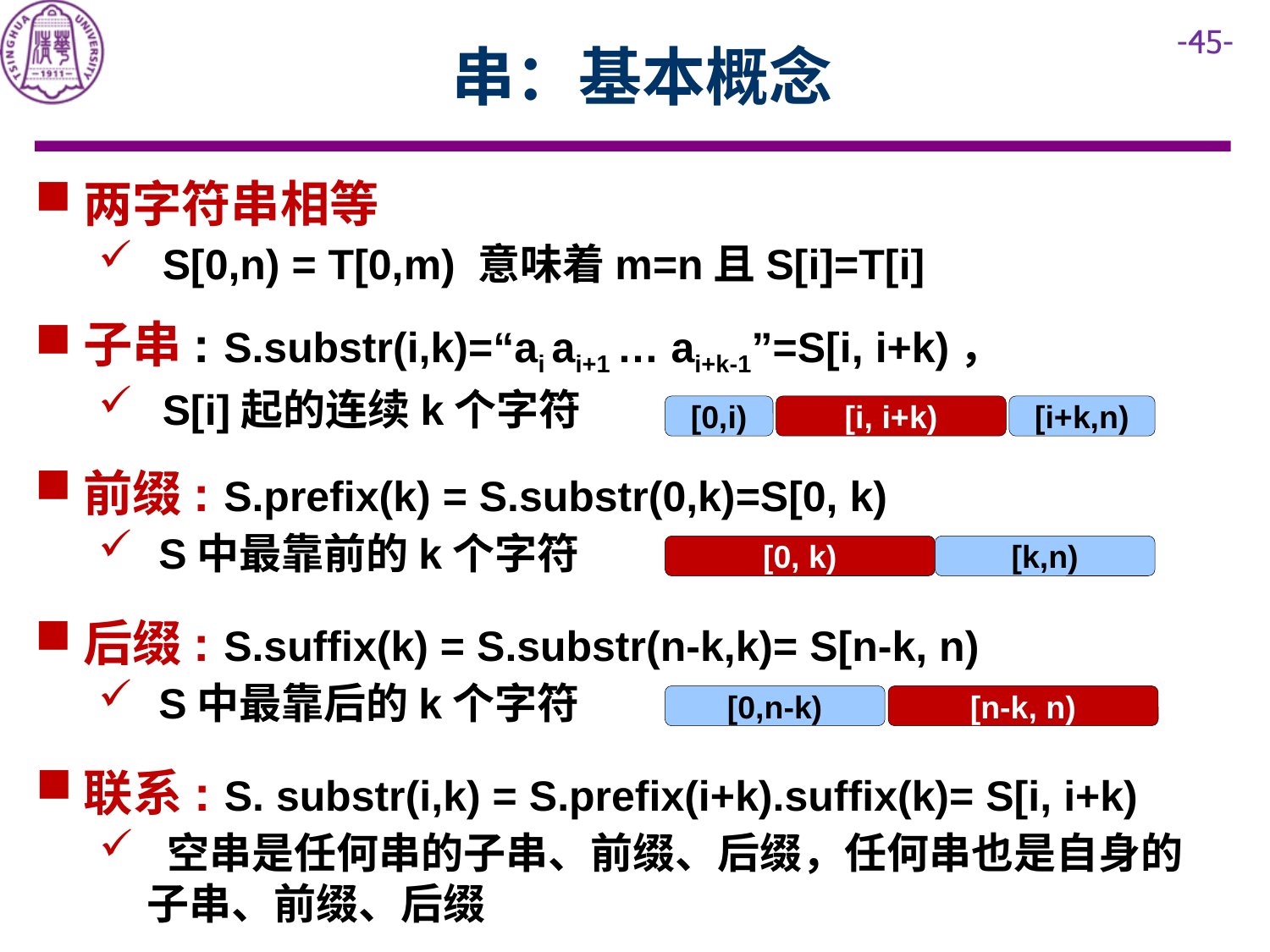

# 串：基本概念
两字符串相等
S[0,n) = T[0,m) 意味着m=n且S[i]=T[i]
子串: S.substr(i,k)=“ai ai+1 … ai+k-1”=S[i, i+k)，
S[i]起的连续k个字符
[0,i)
[i, i+k)
[i+k,n)
前缀: S.prefix(k) = S.substr(0,k)=S[0, k)
 S中最靠前的k个字符
[0, k)
[k,n)
后缀: S.suffix(k) = S.substr(n-k,k)= S[n-k, n)
 S中最靠后的k个字符
[0,n-k)
[n-k, n)
联系: S. substr(i,k) = S.prefix(i+k).suffix(k)= S[i, i+k)
 空串是任何串的子串、前缀、后缀，任何串也是自身的子串、前缀、后缀